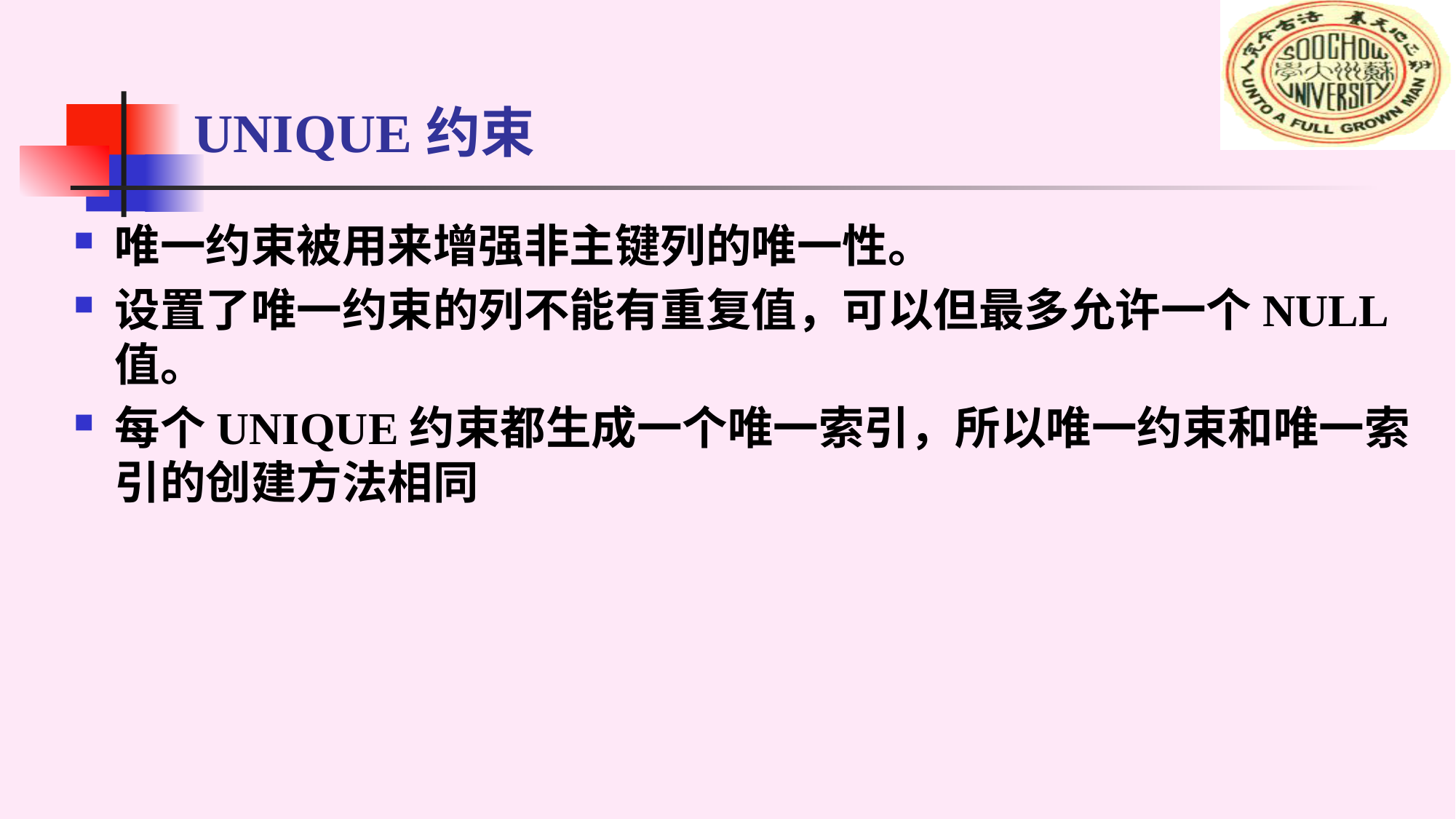

# UNIQUE约束
唯一约束被用来增强非主键列的唯一性。
设置了唯一约束的列不能有重复值，可以但最多允许一个NULL值。
每个UNIQUE约束都生成一个唯一索引，所以唯一约束和唯一索引的创建方法相同